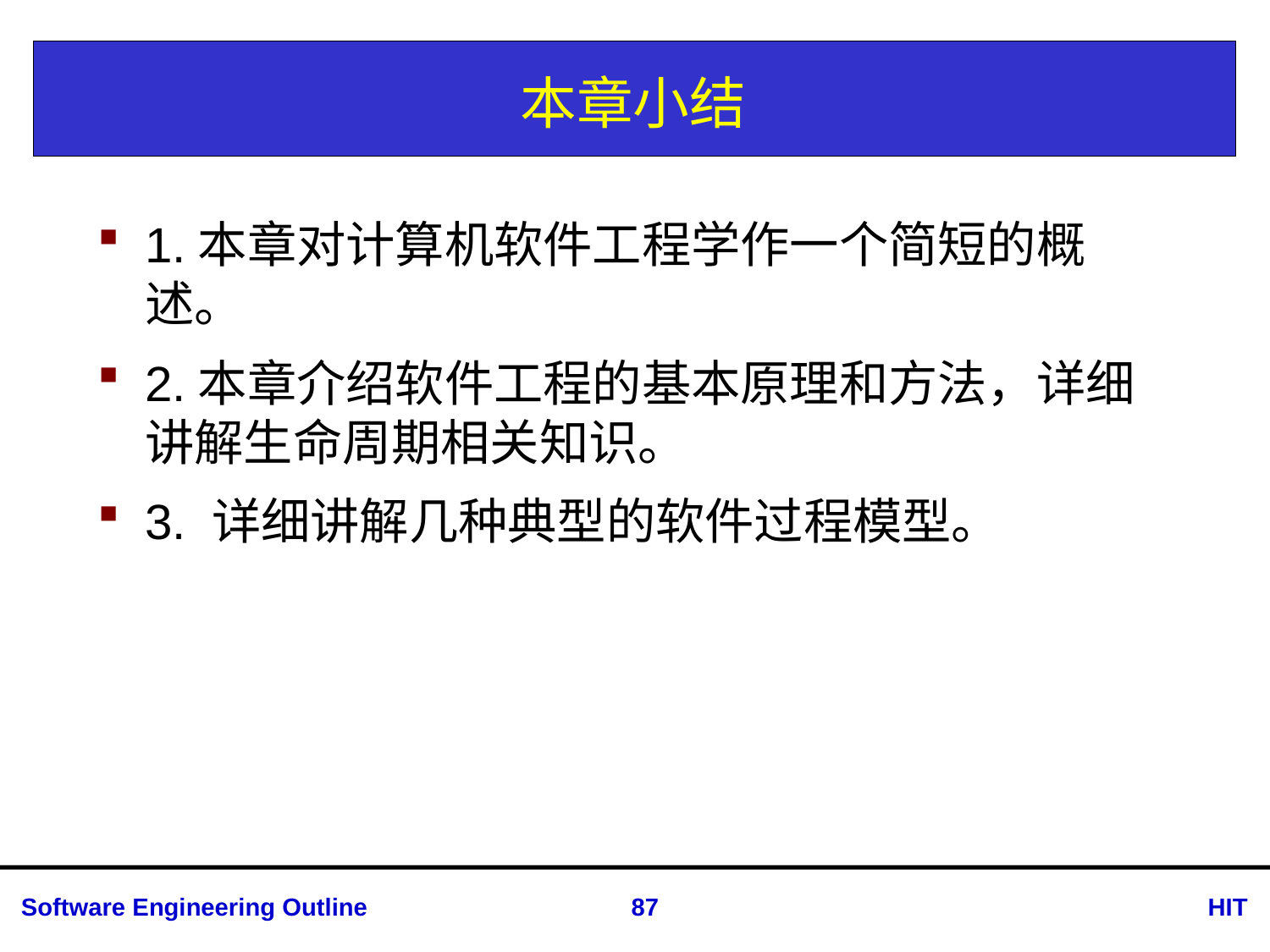

# 本章小结
1.本章对计算机软件工程学作一个简短的概述。
2.本章介绍软件工程的基本原理和方法，详细讲解生命周期相关知识。
3. 详细讲解几种典型的软件过程模型。